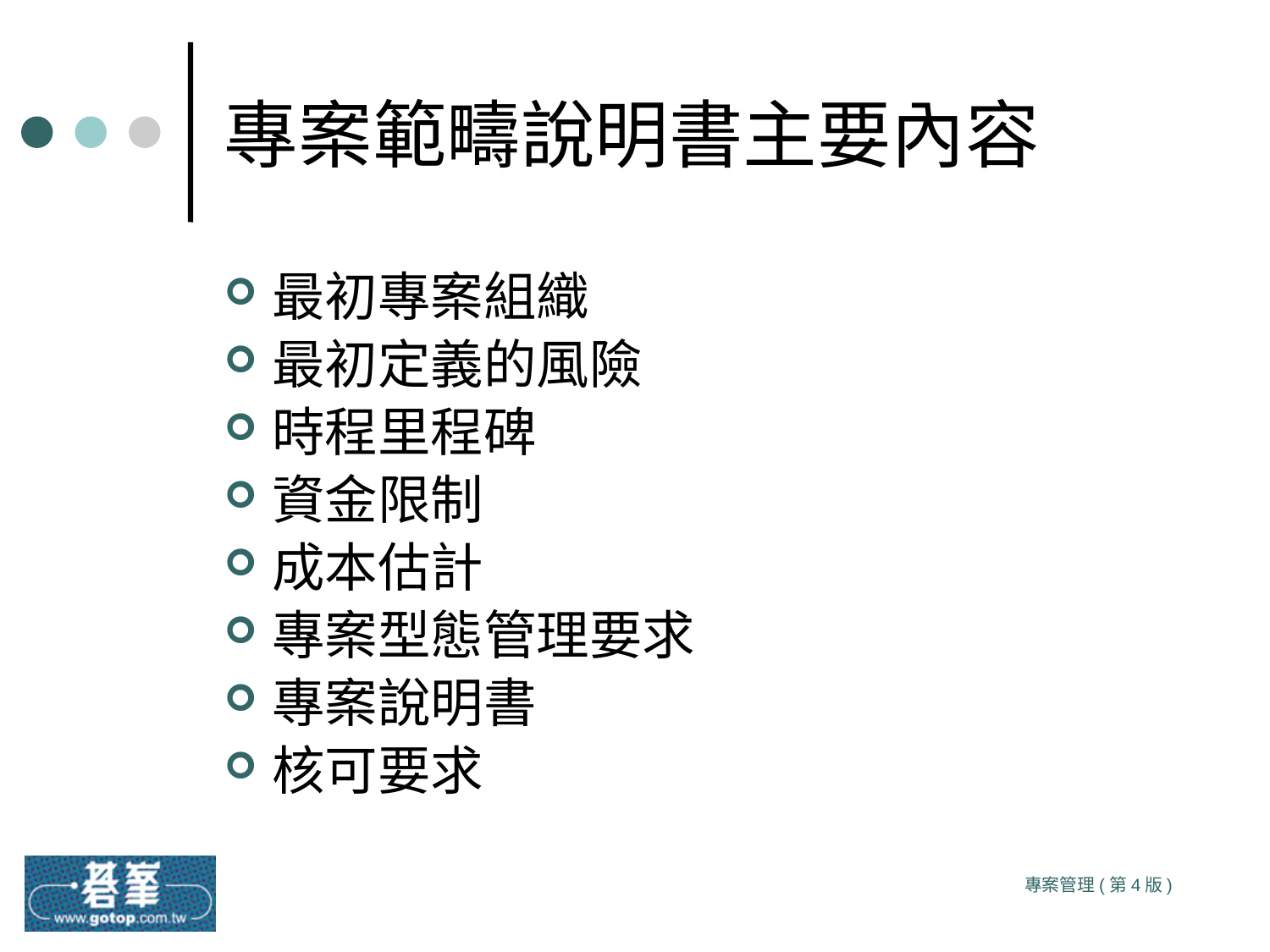

# 專案範疇說明書主要內容
最初專案組織
最初定義的風險
時程里程碑
資金限制
成本估計
專案型態管理要求
專案說明書
核可要求
專案管理(第4版)